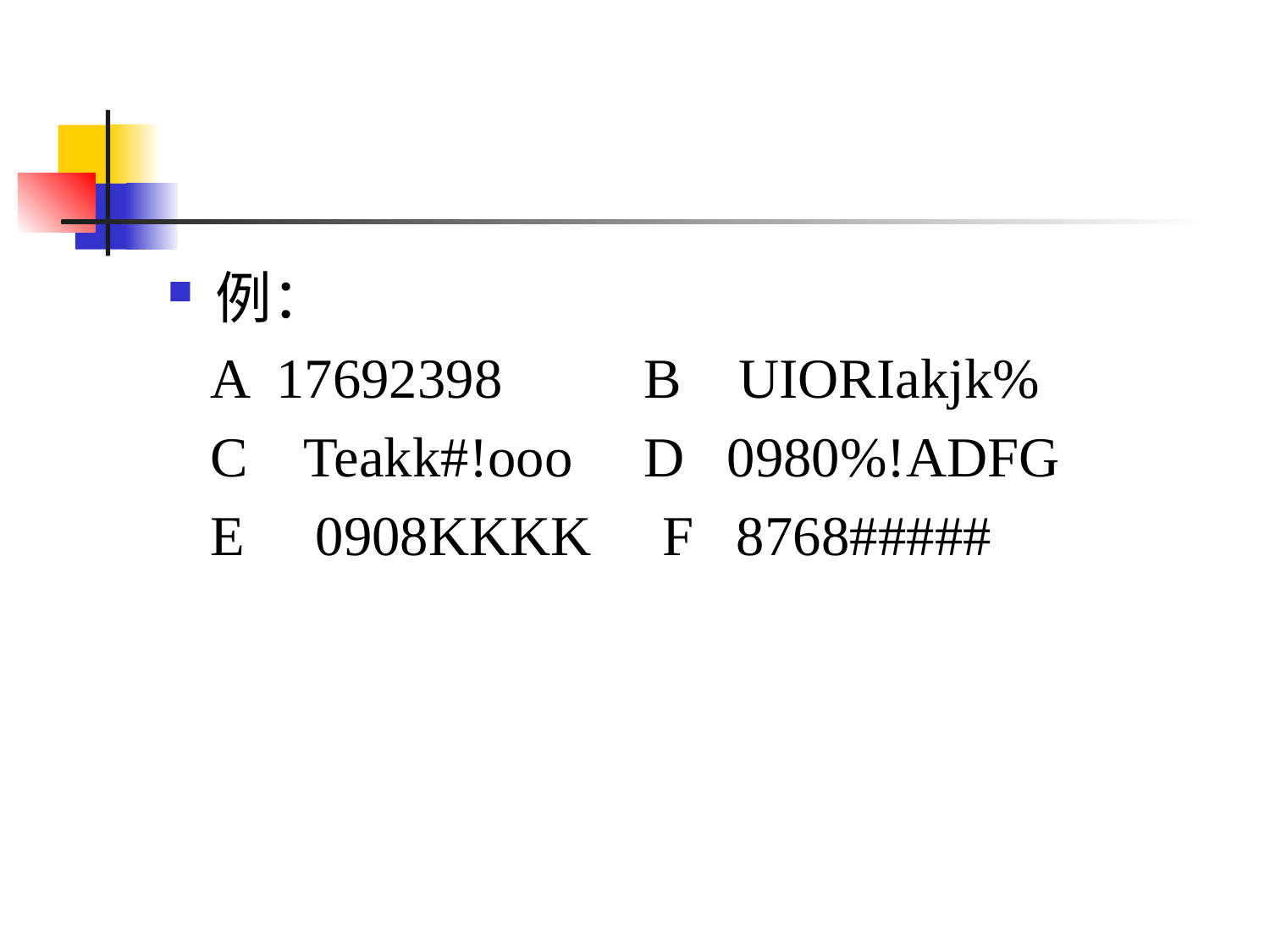

#
例：
   A  17692398          B    UIORIakjk%
   C    Teakk#!ooo     D   0980%!ADFG
   E     0908KKKK     F   8768#####
41